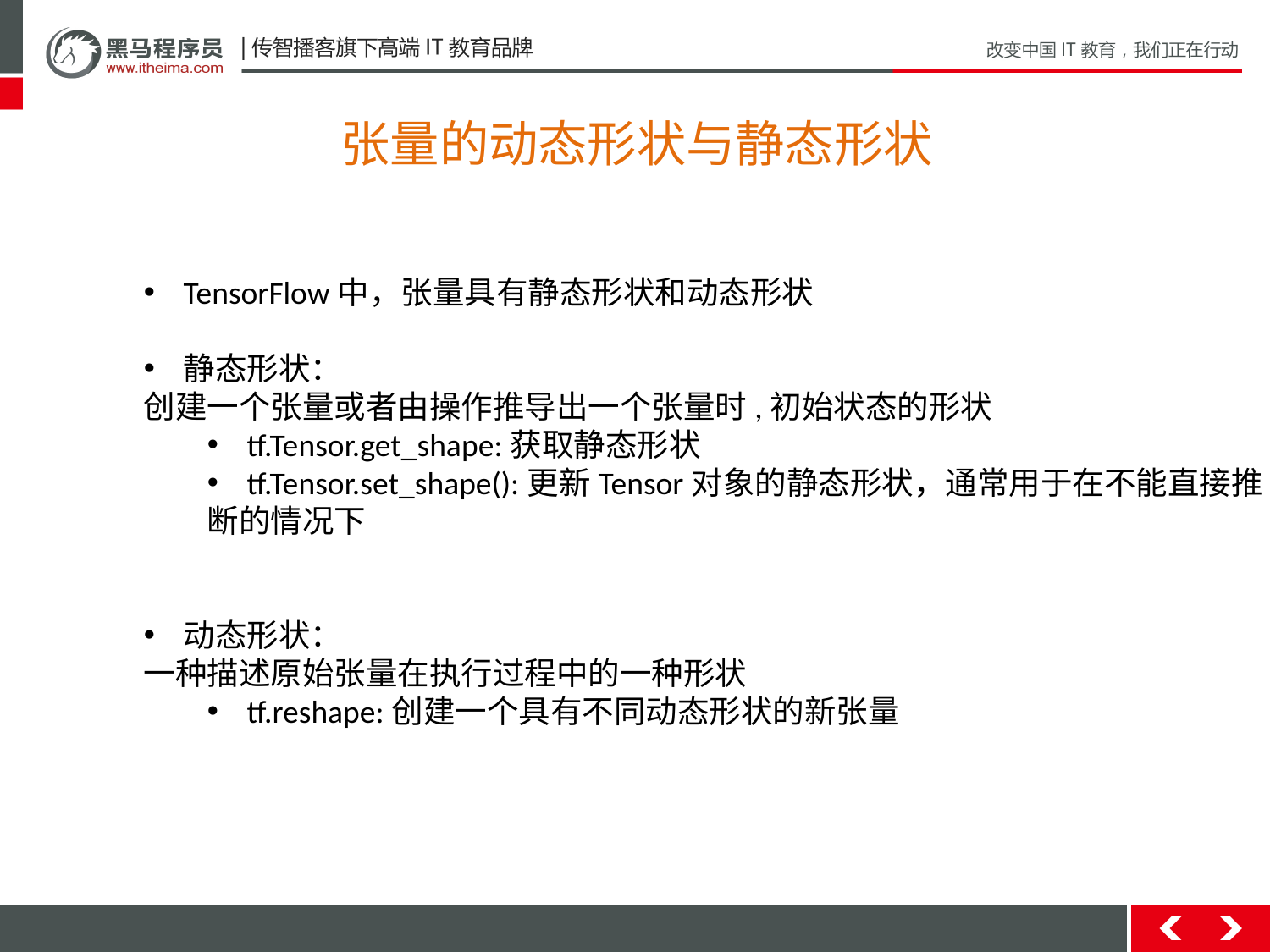

张量的动态形状与静态形状
TensorFlow中，张量具有静态形状和动态形状

静态形状：
创建一个张量或者由操作推导出一个张量时,初始状态的形状
tf.Tensor.get_shape:获取静态形状
tf.Tensor.set_shape():更新Tensor对象的静态形状，通常用于在不能直接推
断的情况下

动态形状：
一种描述原始张量在执行过程中的一种形状
tf.reshape:创建一个具有不同动态形状的新张量